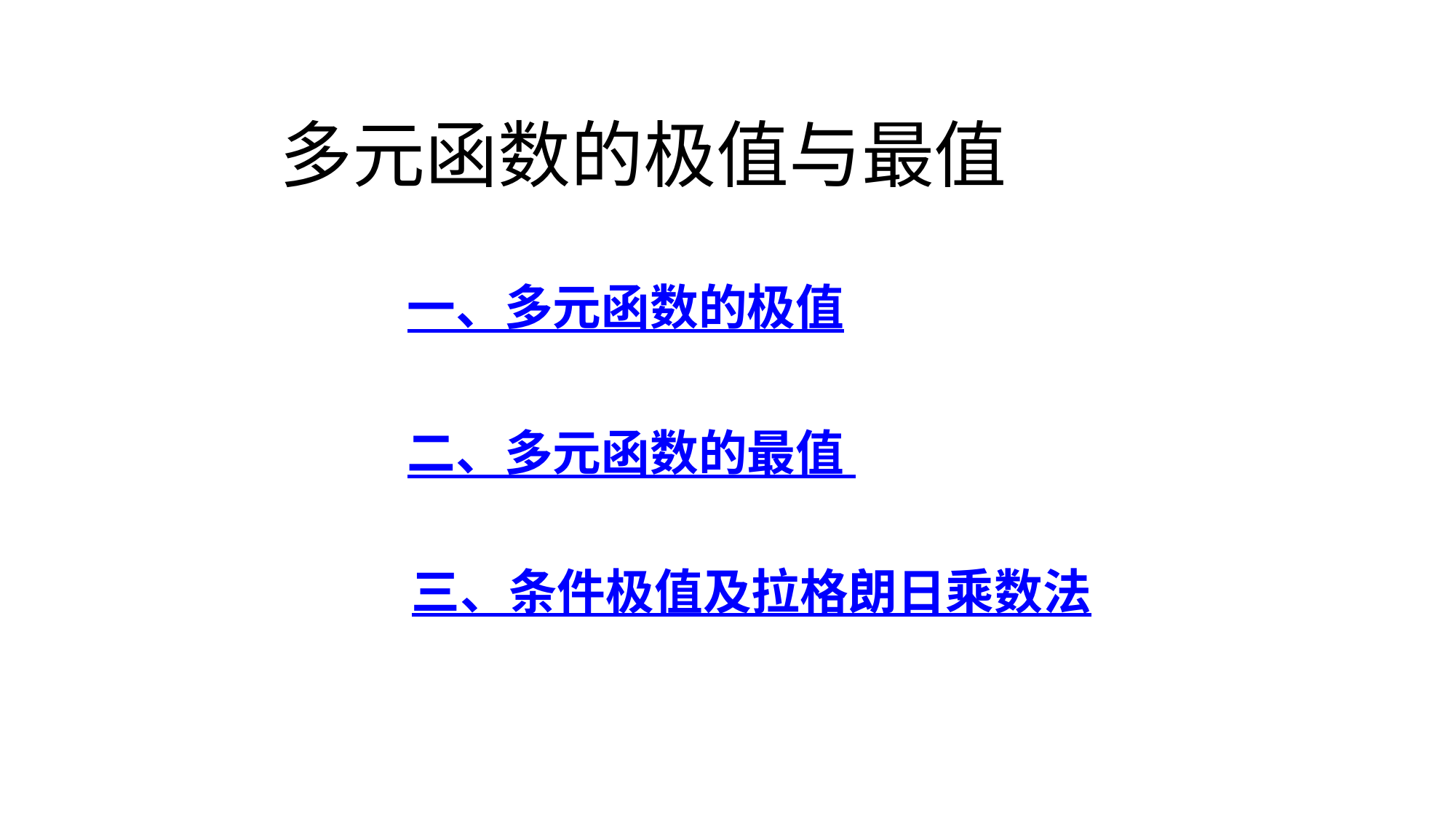

多元函数的极值与最值
一、多元函数的极值
二、多元函数的最值
三、条件极值及拉格朗日乘数法